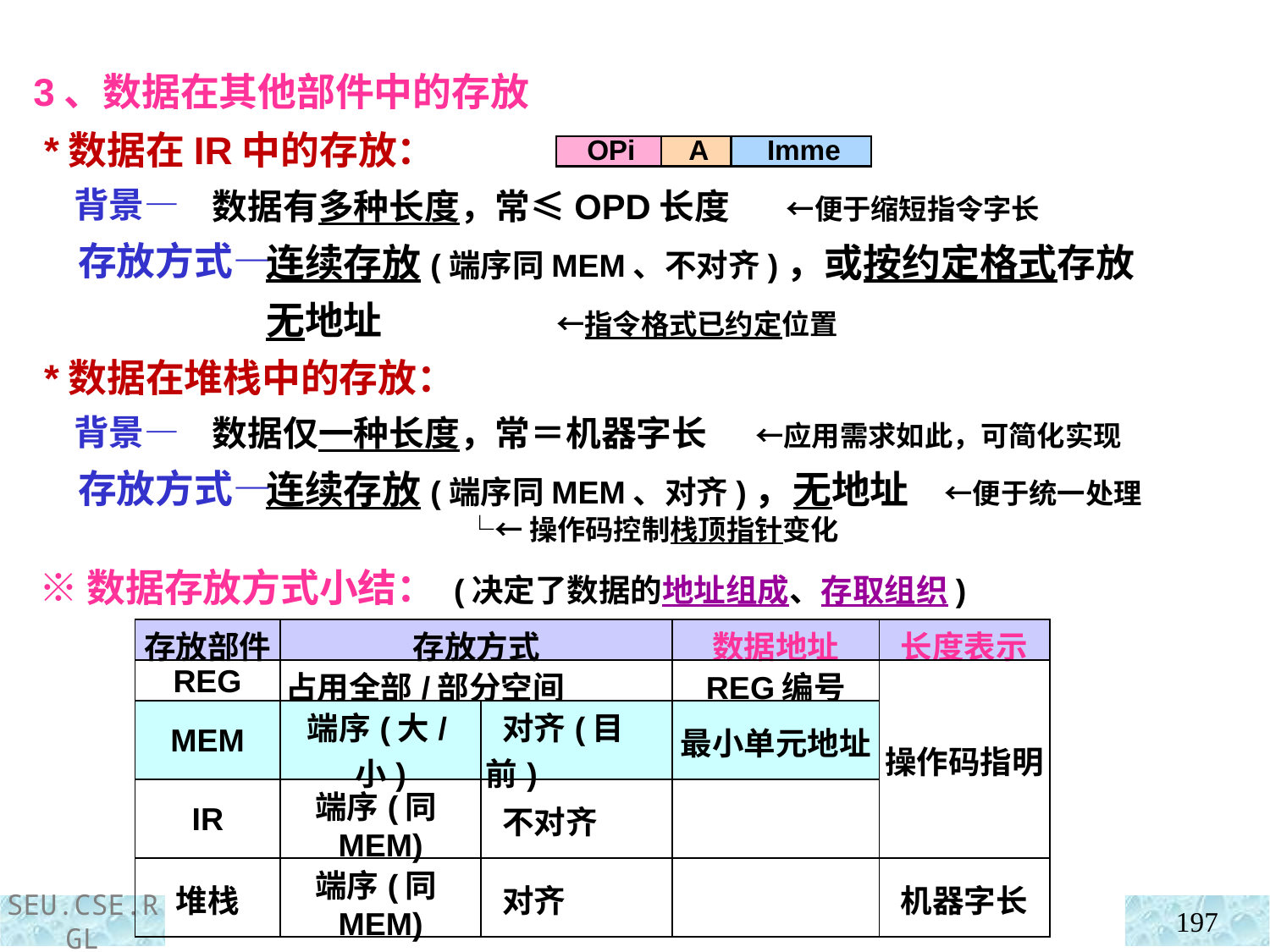

3、数据在其他部件中的存放
 *数据在IR中的存放：
    背景—
    存放方式—

 *数据在堆栈中的存放：
    背景—
    存放方式—
A
Imme
OPi
数据有多种长度，常≤OPD长度       ←便于缩短指令字长
     连续存放(端序同MEM、不对齐)，或按约定格式存放
     无地址                    ←指令格式已约定位置

数据仅一种长度，常＝机器字长      ←应用需求如此，可简化实现
     连续存放(端序同MEM、对齐)，无地址    ←便于统一处理
                                        └←操作码控制栈顶指针变化
※数据存放方式小结： (决定了数据的地址组成、存取组织)
| 存放部件 | 存放方式 |  | 数据地址 | 长度表示 |
| --- | --- | --- | --- | --- |
| REG | 占用全部/部分空间 |  | REG编号 | 操作码指明 |
| MEM | 端序(大/小) | 对齐(目前) | 最小单元地址 |  |
| IR | 端序(同MEM) | 不对齐 |  |  |
| 堆栈 | 端序(同MEM) | 对齐 |  | 机器字长 |
197